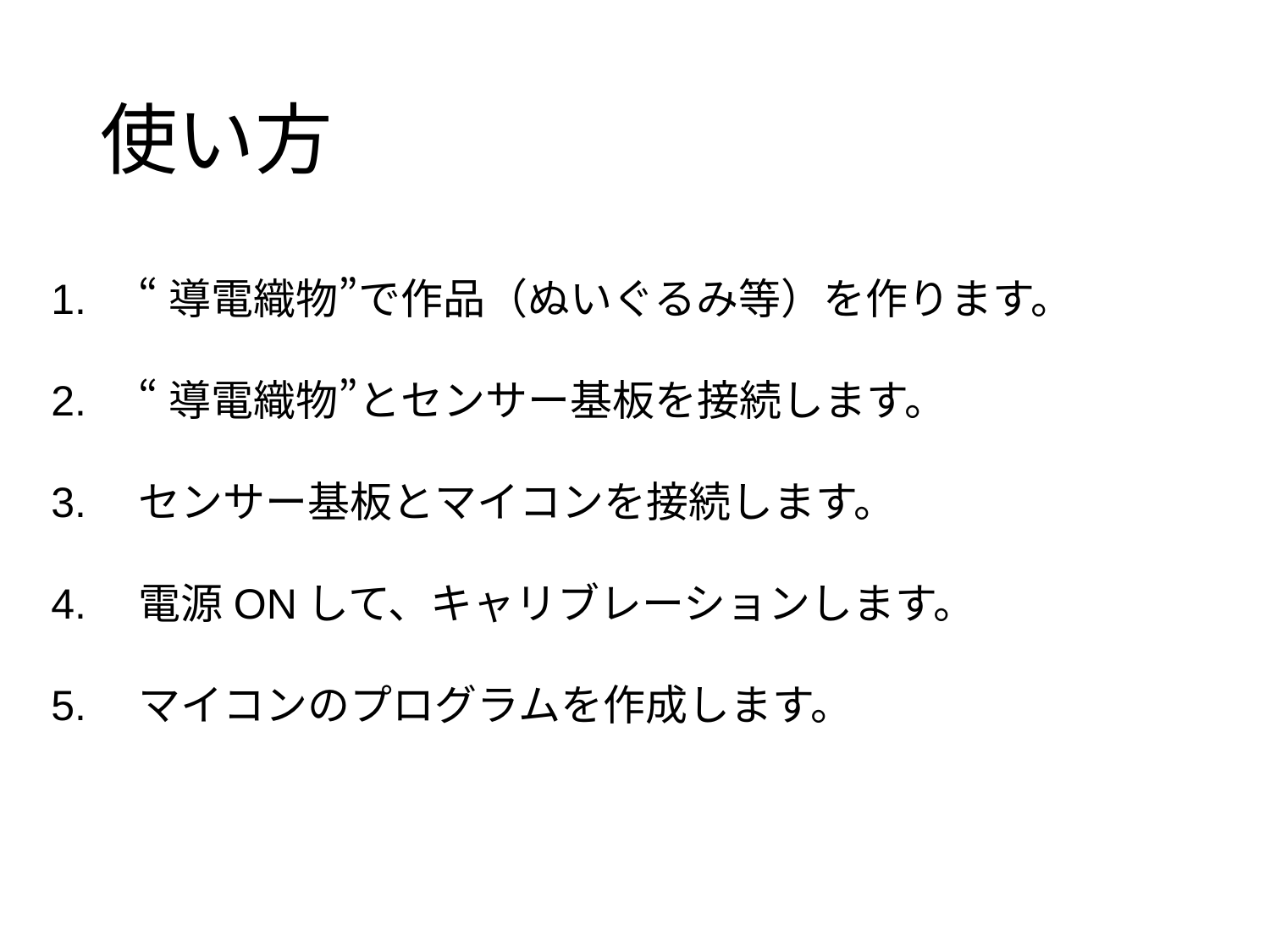

# 使い方
“導電織物”で作品（ぬいぐるみ等）を作ります。

“導電織物”とセンサー基板を接続します。

センサー基板とマイコンを接続します。

電源ONして、キャリブレーションします。

マイコンのプログラムを作成します。